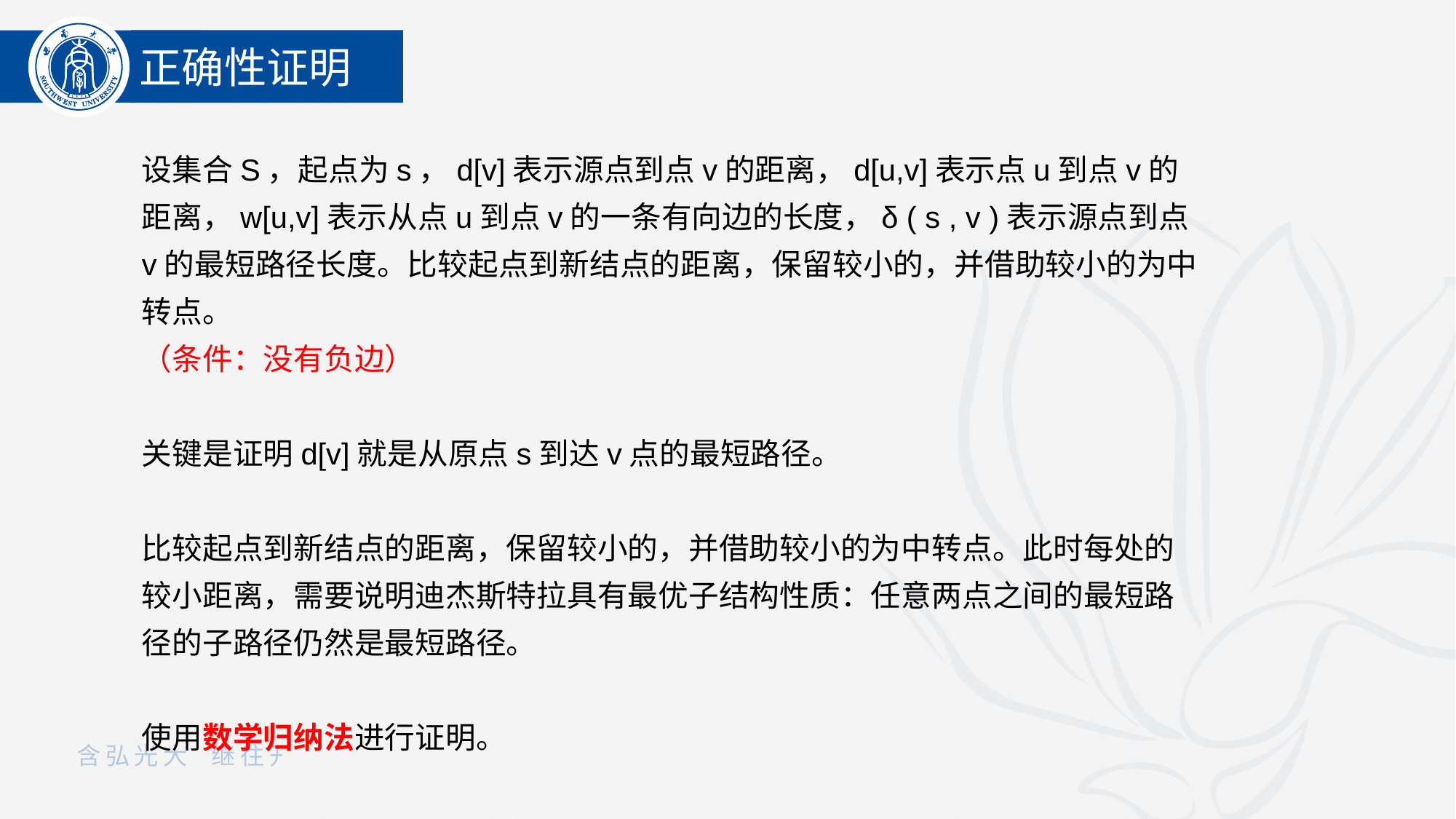

正确性证明
设集合S，起点为s，d[v]表示源点到点v的距离，d[u,v]表示点u到点v的距离，w[u,v]表示从点u到点v的一条有向边的长度，δ ( s , v )表示源点到点v的最短路径长度。比较起点到新结点的距离，保留较小的，并借助较小的为中转点。
（条件：没有负边）

关键是证明d[v]就是从原点s到达v点的最短路径。

比较起点到新结点的距离，保留较小的，并借助较小的为中转点。此时每处的较小距离，需要说明迪杰斯特拉具有最优子结构性质：任意两点之间的最短路径的子路径仍然是最短路径。

使用数学归纳法进行证明。